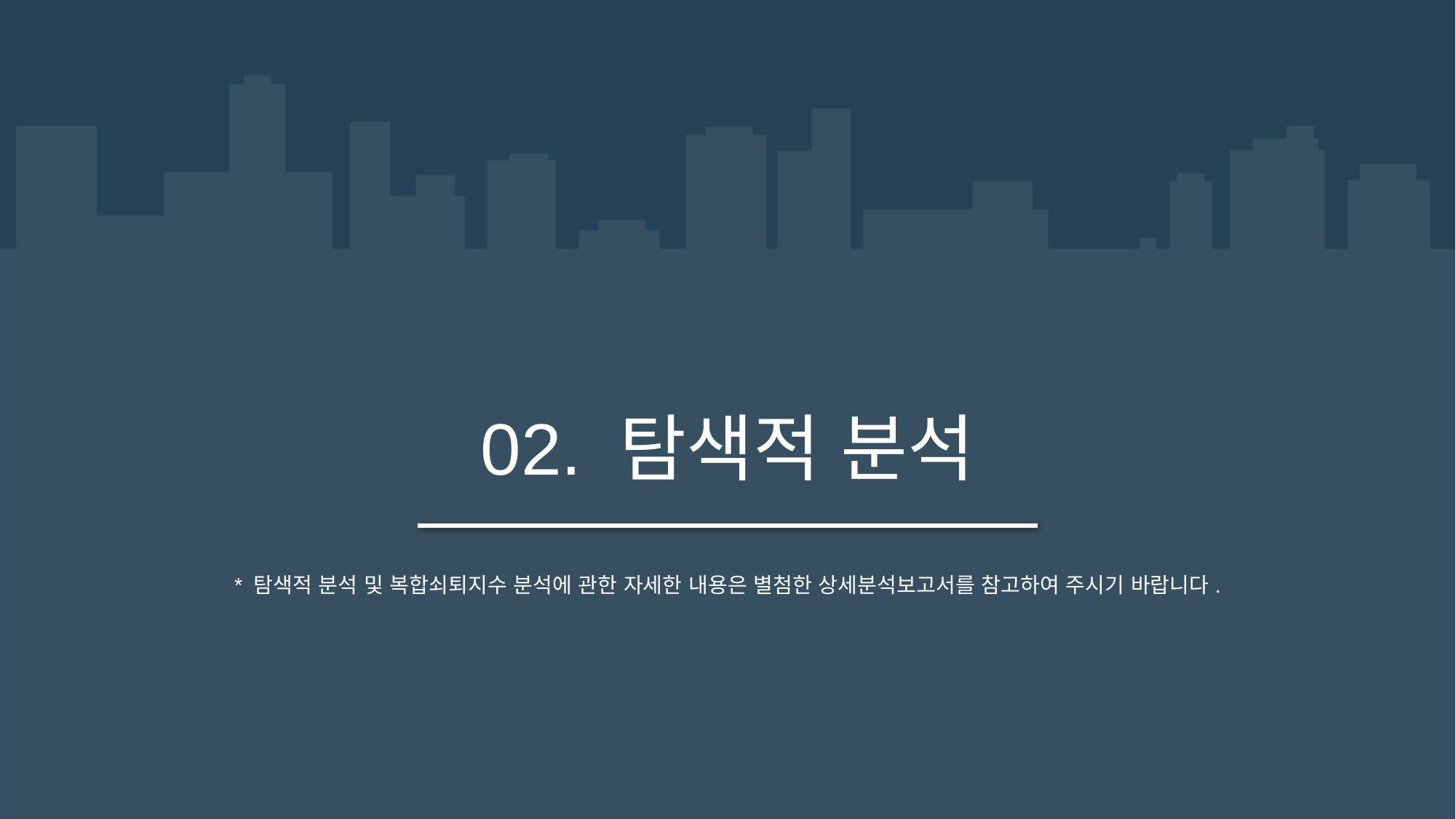

# 02. 탐색적 분석
* 탐색적 분석 및 복합쇠퇴지수 분석에 관한 자세한 내용은 별첨한 상세분석보고서를 참고하여 주시기 바랍니다.